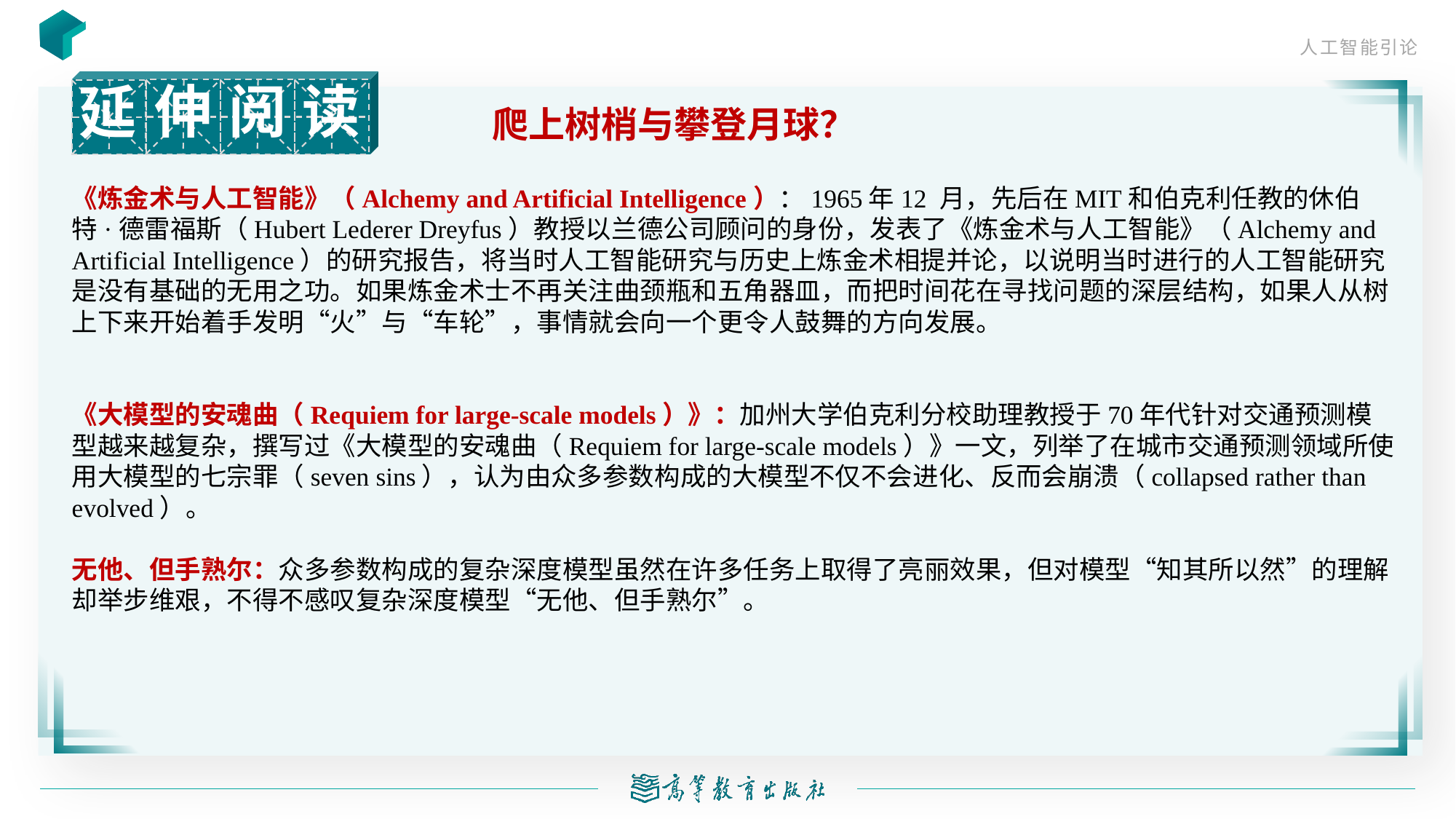

读
阅
伸
延

爬上树梢与攀登月球？
《炼金术与人工智能》（Alchemy and Artificial Intelligence）：1965年12 月，先后在MIT和伯克利任教的休伯特·德雷福斯（Hubert Lederer Dreyfus）教授以兰德公司顾问的身份，发表了《炼金术与人工智能》（Alchemy and Artificial Intelligence）的研究报告，将当时人工智能研究与历史上炼金术相提并论，以说明当时进行的人工智能研究是没有基础的无用之功。如果炼金术士不再关注曲颈瓶和五角器皿，而把时间花在寻找问题的深层结构，如果人从树上下来开始着手发明“火”与“车轮”，事情就会向一个更令人鼓舞的方向发展。

《大模型的安魂曲（Requiem for large-scale models）》：加州大学伯克利分校助理教授于70年代针对交通预测模型越来越复杂，撰写过《大模型的安魂曲（Requiem for large-scale models）》一文，列举了在城市交通预测领域所使用大模型的七宗罪（seven sins），认为由众多参数构成的大模型不仅不会进化、反而会崩溃（collapsed rather than evolved）。

无他、但手熟尔：众多参数构成的复杂深度模型虽然在许多任务上取得了亮丽效果，但对模型“知其所以然”的理解却举步维艰，不得不感叹复杂深度模型“无他、但手熟尔”。